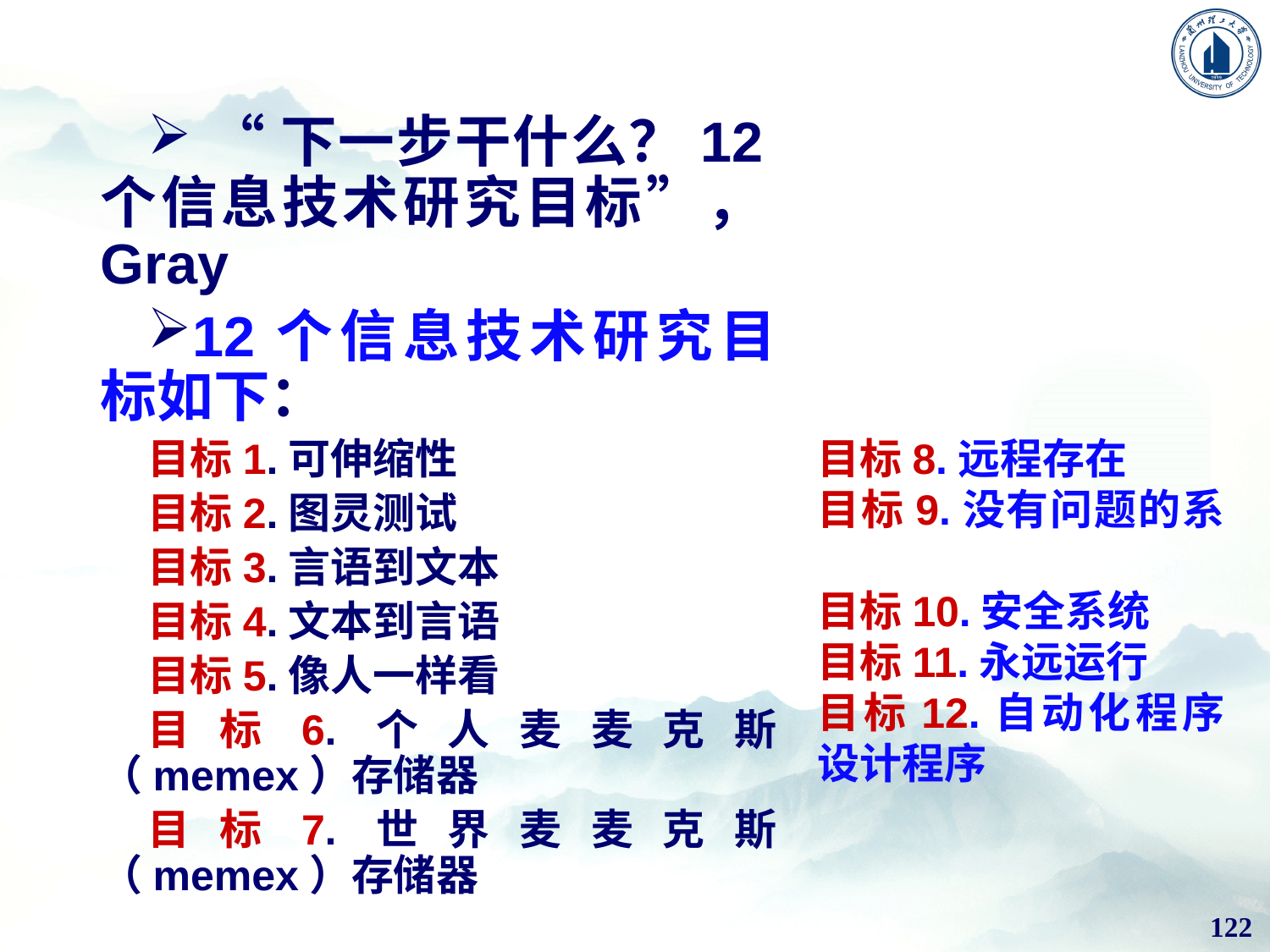

“下一步干什么？12个信息技术研究目标”，Gray
12个信息技术研究目标如下：
目标1.可伸缩性
目标2.图灵测试
目标3.言语到文本
目标4.文本到言语
目标5.像人一样看
目标6.个人麦麦克斯（memex）存储器
目标7.世界麦麦克斯（memex）存储器

目标8.远程存在
目标9.没有问题的系统
目标10.安全系统
目标11.永远运行
目标12.自动化程序设计程序
122